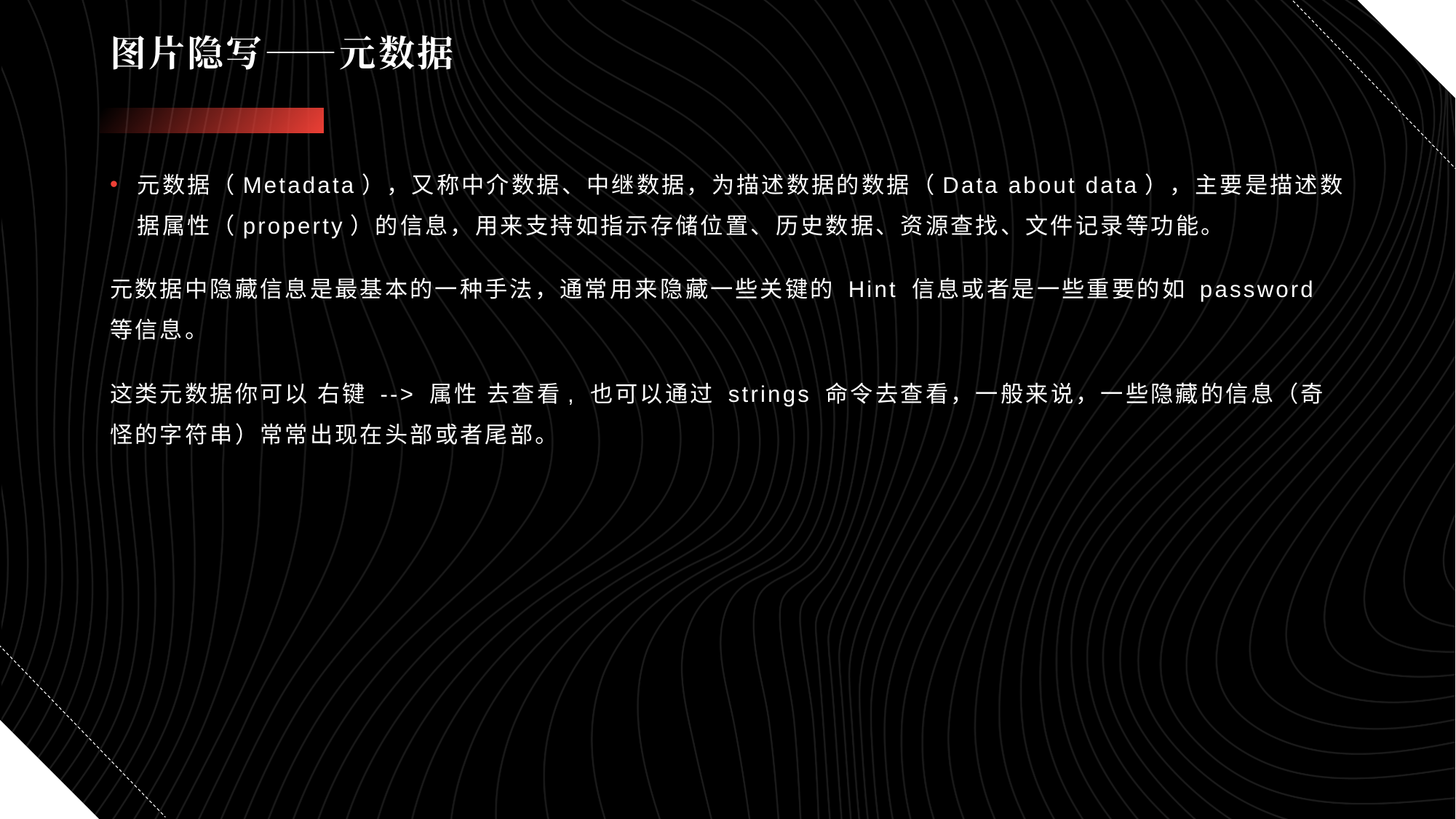

# 图片隐写——元数据
元数据（Metadata），又称中介数据、中继数据，为描述数据的数据（Data about data），主要是描述数据属性（property）的信息，用来支持如指示存储位置、历史数据、资源查找、文件记录等功能。
元数据中隐藏信息是最基本的一种手法，通常用来隐藏一些关键的 Hint 信息或者是一些重要的如 password 等信息。
这类元数据你可以 右键 --> 属性 去查看, 也可以通过 strings 命令去查看，一般来说，一些隐藏的信息（奇怪的字符串）常常出现在头部或者尾部。